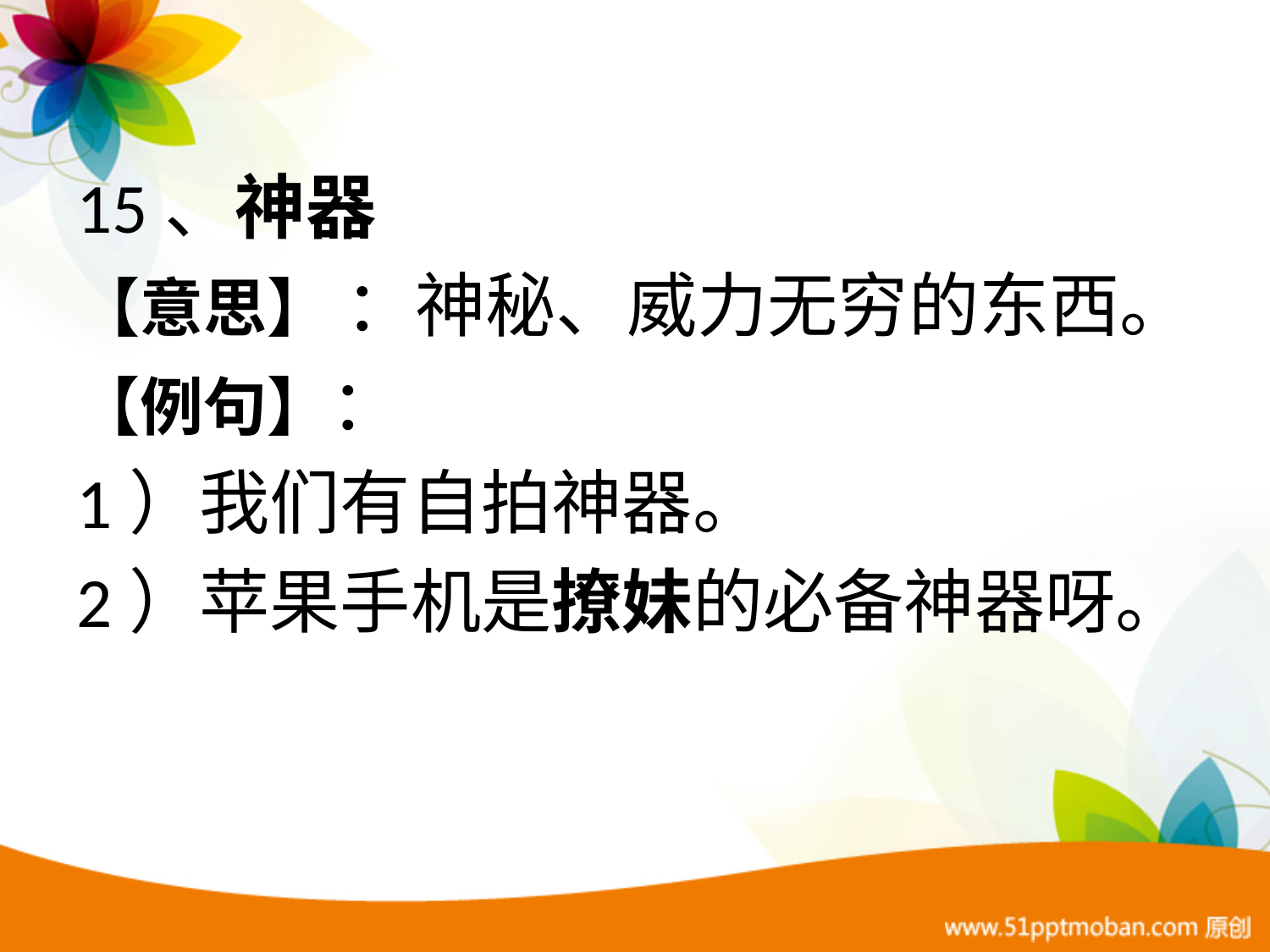

15、神器
【意思】 ：神秘、威力无穷的东西。
【例句】：
1）我们有自拍神器。
2）苹果手机是撩妹的必备神器呀。